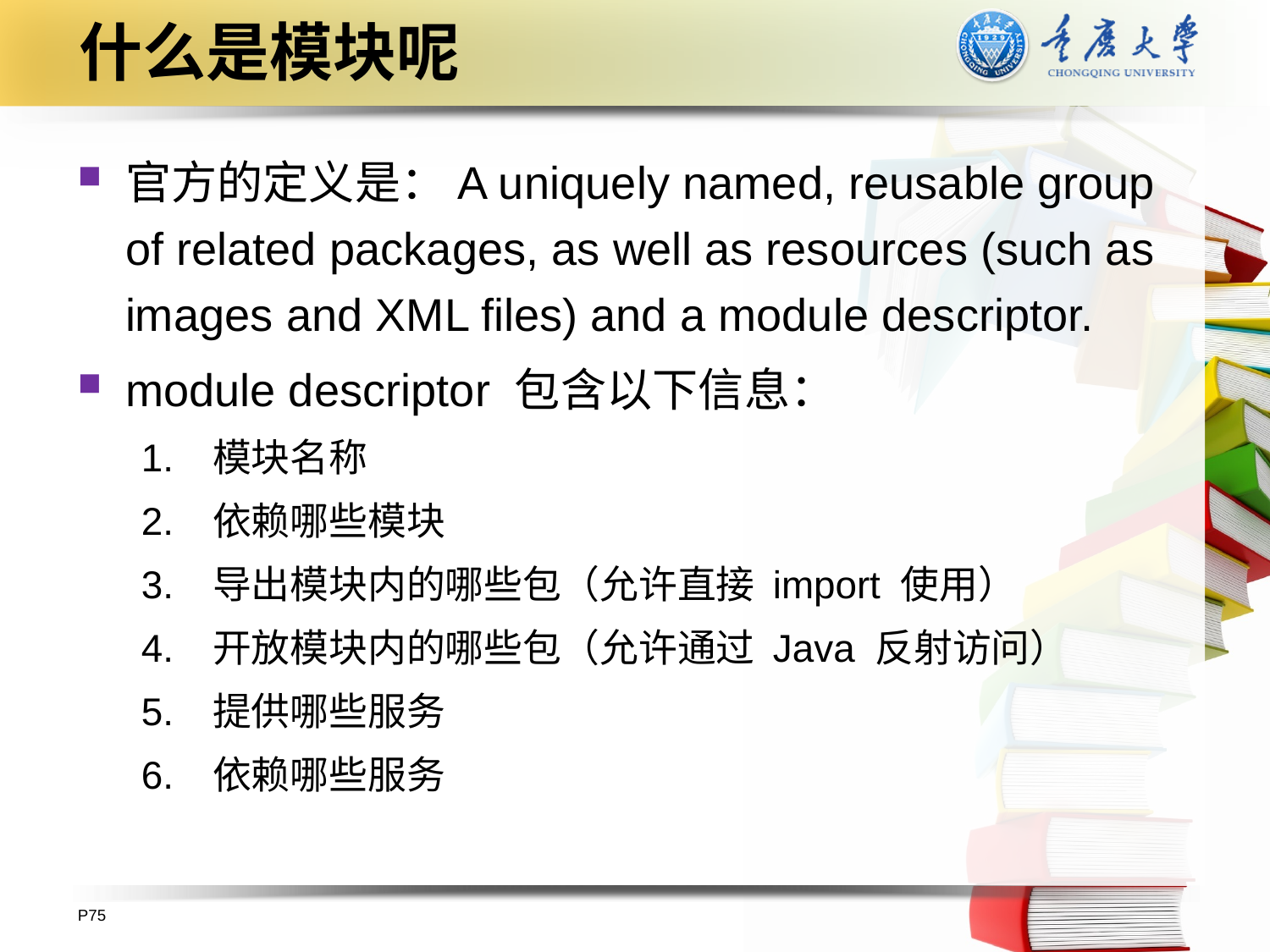

# 什么是模块呢
官方的定义是：A uniquely named, reusable group of related packages, as well as resources (such as images and XML files) and a module descriptor.
module descriptor 包含以下信息：
模块名称
依赖哪些模块
导出模块内的哪些包（允许直接 import 使用）
开放模块内的哪些包（允许通过 Java 反射访问）
提供哪些服务
依赖哪些服务
P75